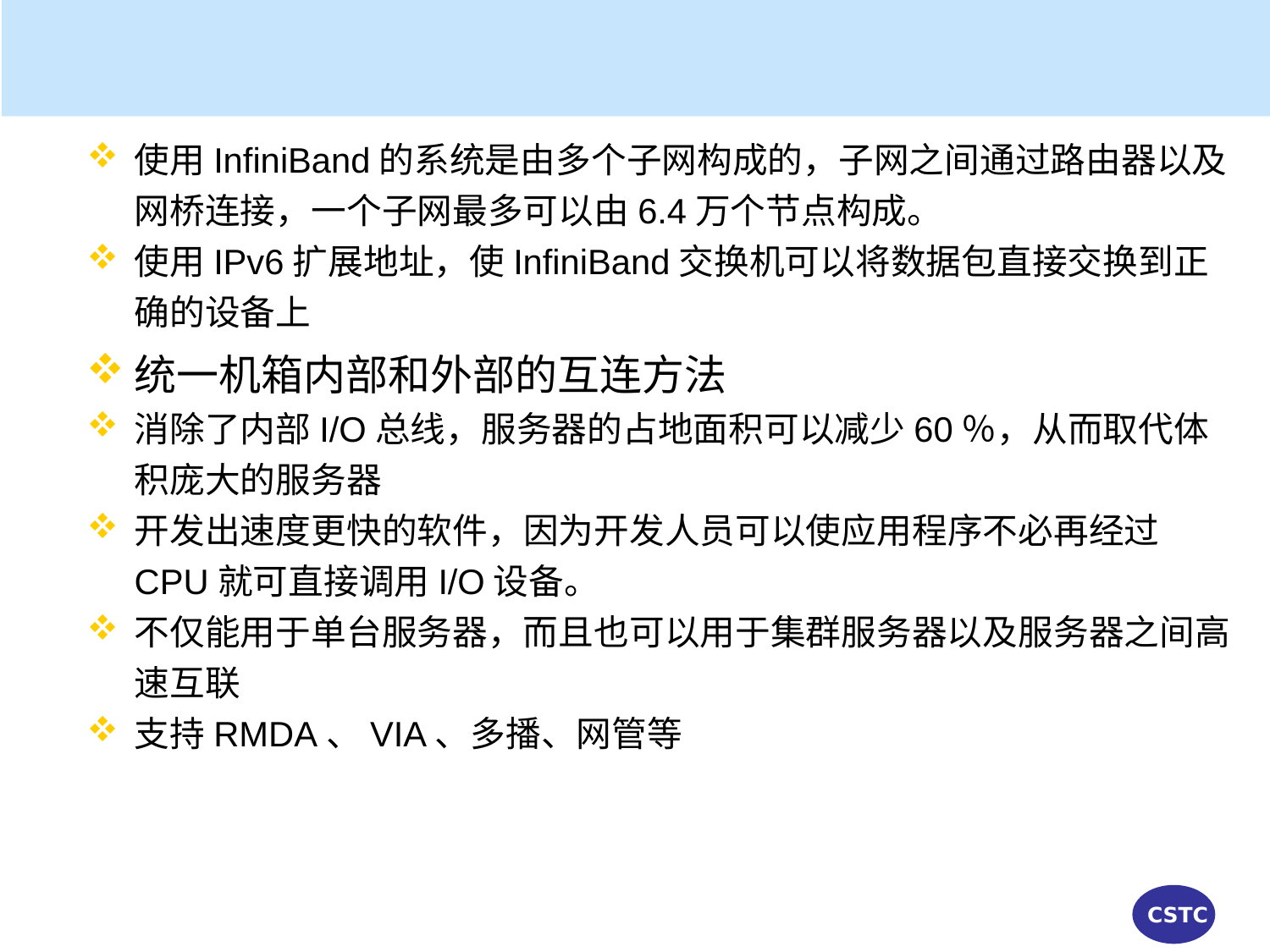

使用InfiniBand的系统是由多个子网构成的，子网之间通过路由器以及网桥连接，一个子网最多可以由6.4万个节点构成。
使用IPv6扩展地址，使InfiniBand交换机可以将数据包直接交换到正确的设备上
统一机箱内部和外部的互连方法
消除了内部I/O总线，服务器的占地面积可以减少60％，从而取代体积庞大的服务器
开发出速度更快的软件，因为开发人员可以使应用程序不必再经过CPU就可直接调用I/O设备。
不仅能用于单台服务器，而且也可以用于集群服务器以及服务器之间高速互联
支持RMDA、VIA、多播、网管等